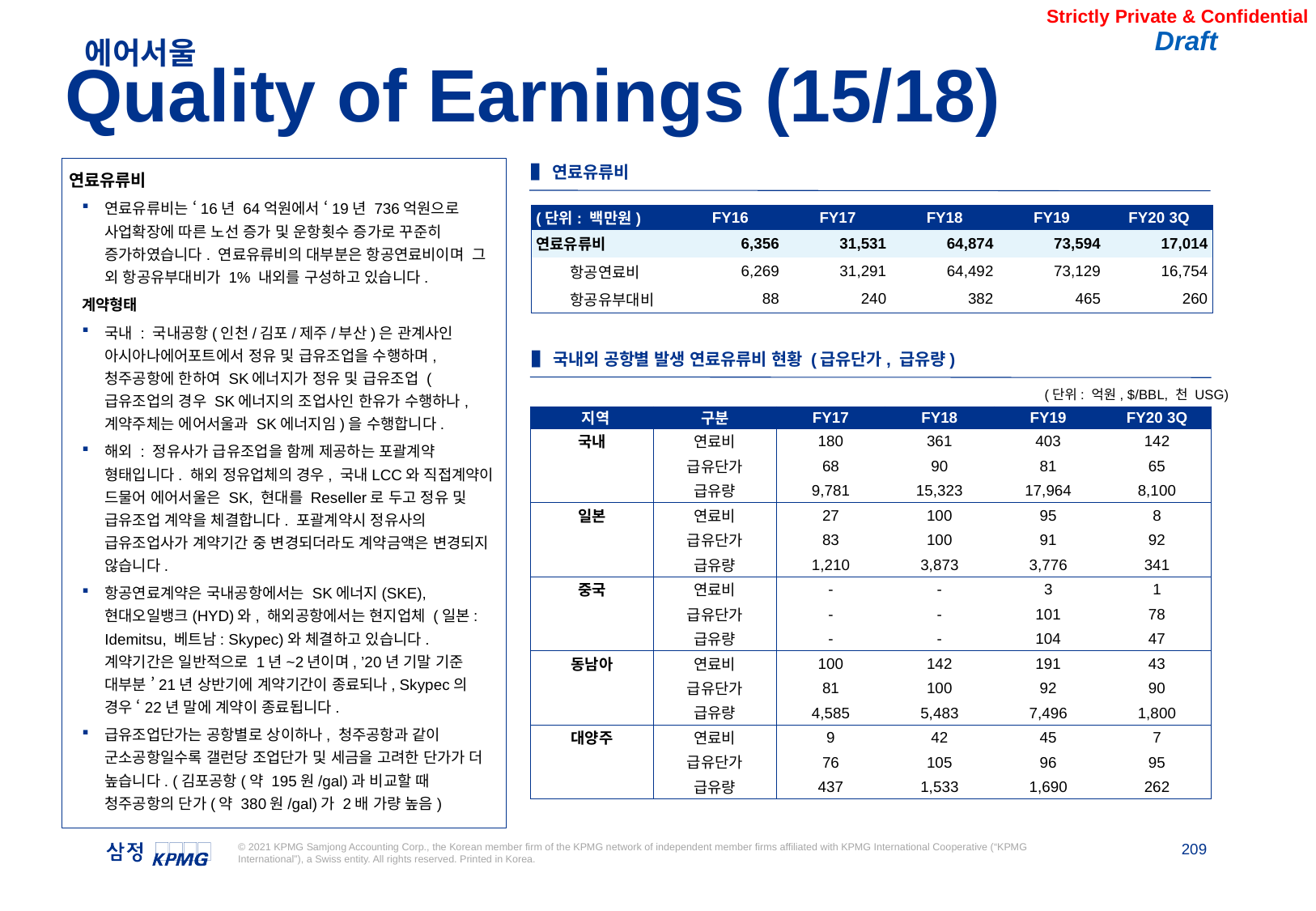

에어서울
Quality of Earnings (15/18)
▌연료유류비

연료유류비
연료유류비는 ‘16년 64억원에서 ‘19년 736억원으로 사업확장에 따른 노선 증가 및 운항횟수 증가로 꾸준히 증가하였습니다. 연료유류비의 대부분은 항공연료비이며  그 외 항공유부대비가 1% 내외를 구성하고 있습니다.
계약형태
국내 : 국내공항(인천/김포/제주/부산)은 관계사인 아시아나에어포트에서 정유 및 급유조업을 수행하며, 청주공항에 한하여 SK에너지가 정유 및 급유조업 (급유조업의 경우 SK에너지의 조업사인 한유가 수행하나, 계약주체는 에어서울과 SK에너지임)을 수행합니다.
해외 : 정유사가 급유조업을 함께 제공하는 포괄계약 형태입니다. 해외 정유업체의 경우, 국내LCC와 직접계약이 드물어 에어서울은 SK, 현대를 Reseller로 두고 정유 및 급유조업 계약을 체결합니다. 포괄계약시 정유사의 급유조업사가 계약기간 중 변경되더라도 계약금액은 변경되지 않습니다.
항공연료계약은 국내공항에서는 SK에너지(SKE), 현대오일뱅크(HYD)와, 해외공항에서는 현지업체 (일본: Idemitsu, 베트남: Skypec)와 체결하고 있습니다. 계약기간은 일반적으로 1년~2년이며, ’20년 기말 기준 대부분 ’21년 상반기에 계약기간이 종료되나, Skypec의 경우 ‘22년 말에 계약이 종료됩니다.
급유조업단가는 공항별로 상이하나, 청주공항과 같이 군소공항일수록 갤런당 조업단가 및 세금을 고려한 단가가 더 높습니다. (김포공항(약 195원/gal)과 비교할 때 청주공항의 단가(약 380원/gal)가 2배 가량 높음)

| (단위: 백만원) | FY16 | FY17 | FY18 | FY19 | FY20 3Q |
| --- | --- | --- | --- | --- | --- |
| 연료유류비 | 6,356 | 31,531 | 64,874 | 73,594 | 17,014 |
| 항공연료비 | 6,269 | 31,291 | 64,492 | 73,129 | 16,754 |
| 항공유부대비 | 88 | 240 | 382 | 465 | 260 |
▌국내외 공항별 발생 연료유류비 현황 (급유단가, 급유량)

(단위: 억원, $/BBL, 천 USG)
| 지역 | 구분 | FY17 | FY18 | FY19 | FY20 3Q |
| --- | --- | --- | --- | --- | --- |
| 국내 | 연료비 | 180 | 361 | 403 | 142 |
|  | 급유단가 | 68 | 90 | 81 | 65 |
|  | 급유량 | 9,781 | 15,323 | 17,964 | 8,100 |
| 일본 | 연료비 | 27 | 100 | 95 | 8 |
|  | 급유단가 | 83 | 100 | 91 | 92 |
|  | 급유량 | 1,210 | 3,873 | 3,776 | 341 |
| 중국 | 연료비 | - | - | 3 | 1 |
|  | 급유단가 | - | - | 101 | 78 |
|  | 급유량 | - | - | 104 | 47 |
| 동남아 | 연료비 | 100 | 142 | 191 | 43 |
|  | 급유단가 | 81 | 100 | 92 | 90 |
|  | 급유량 | 4,585 | 5,483 | 7,496 | 1,800 |
| 대양주 | 연료비 | 9 | 42 | 45 | 7 |
|  | 급유단가 | 76 | 105 | 96 | 95 |
|  | 급유량 | 437 | 1,533 | 1,690 | 262 |